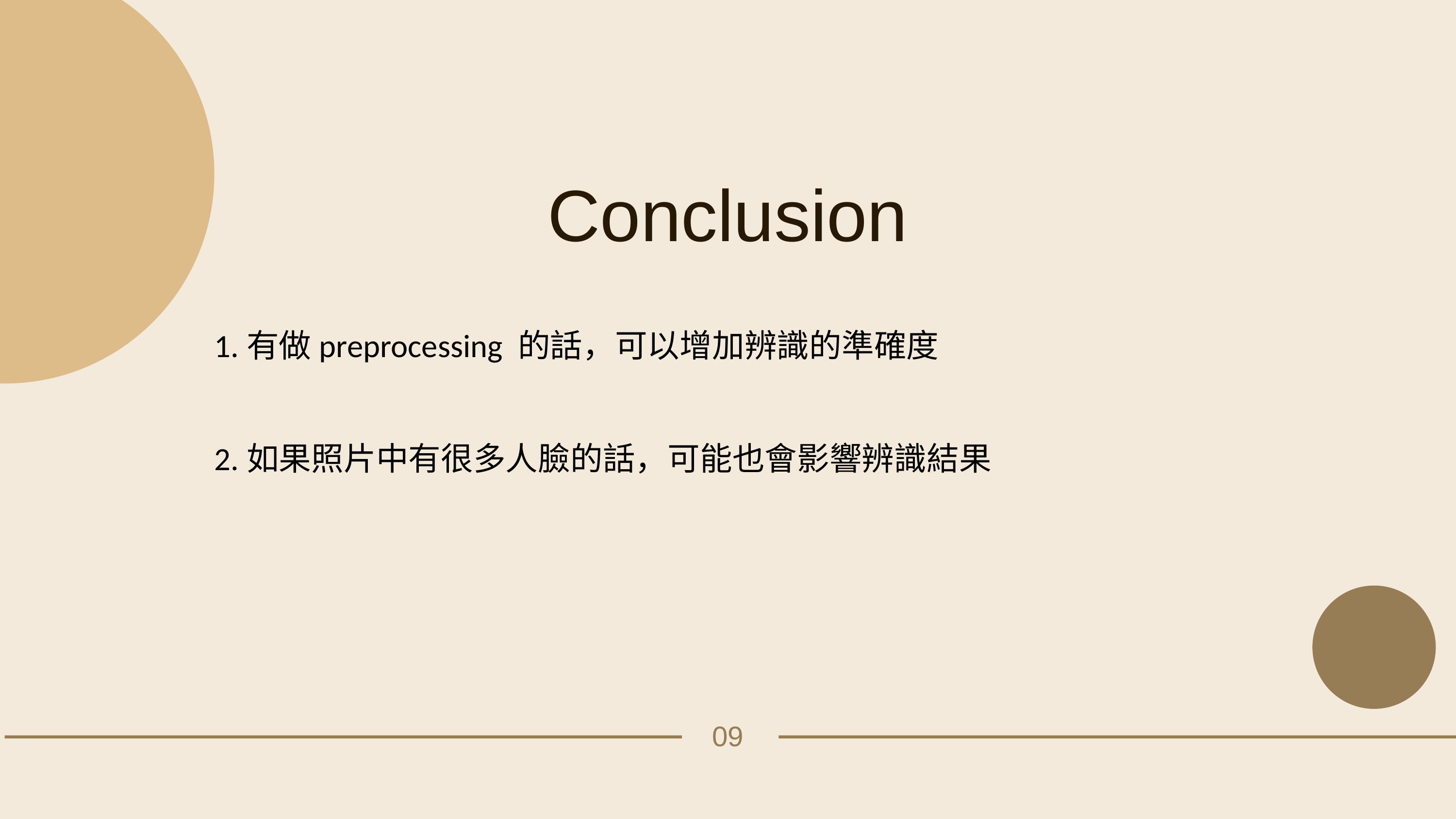

Conclusion
1.有做preprocessing 的話，可以增加辨識的準確度

2.如果照片中有很多人臉的話，可能也會影響辨識結果

09